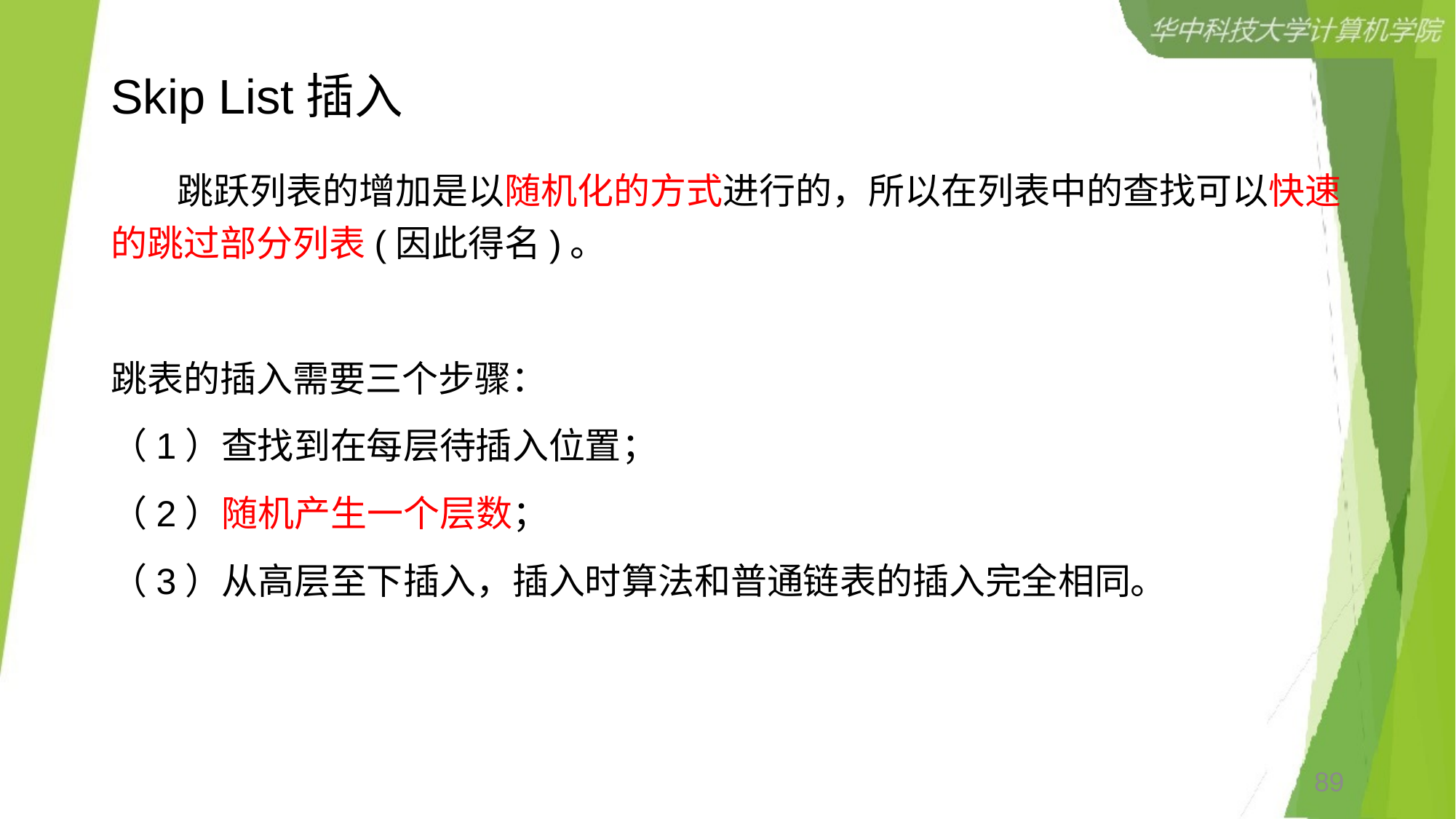

# Skip List插入
       跳跃列表的增加是以随机化的方式进行的，所以在列表中的查找可以快速的跳过部分列表(因此得名)。

跳表的插入需要三个步骤：
（1）查找到在每层待插入位置；
（2）随机产生一个层数；
（3）从高层至下插入，插入时算法和普通链表的插入完全相同。
89